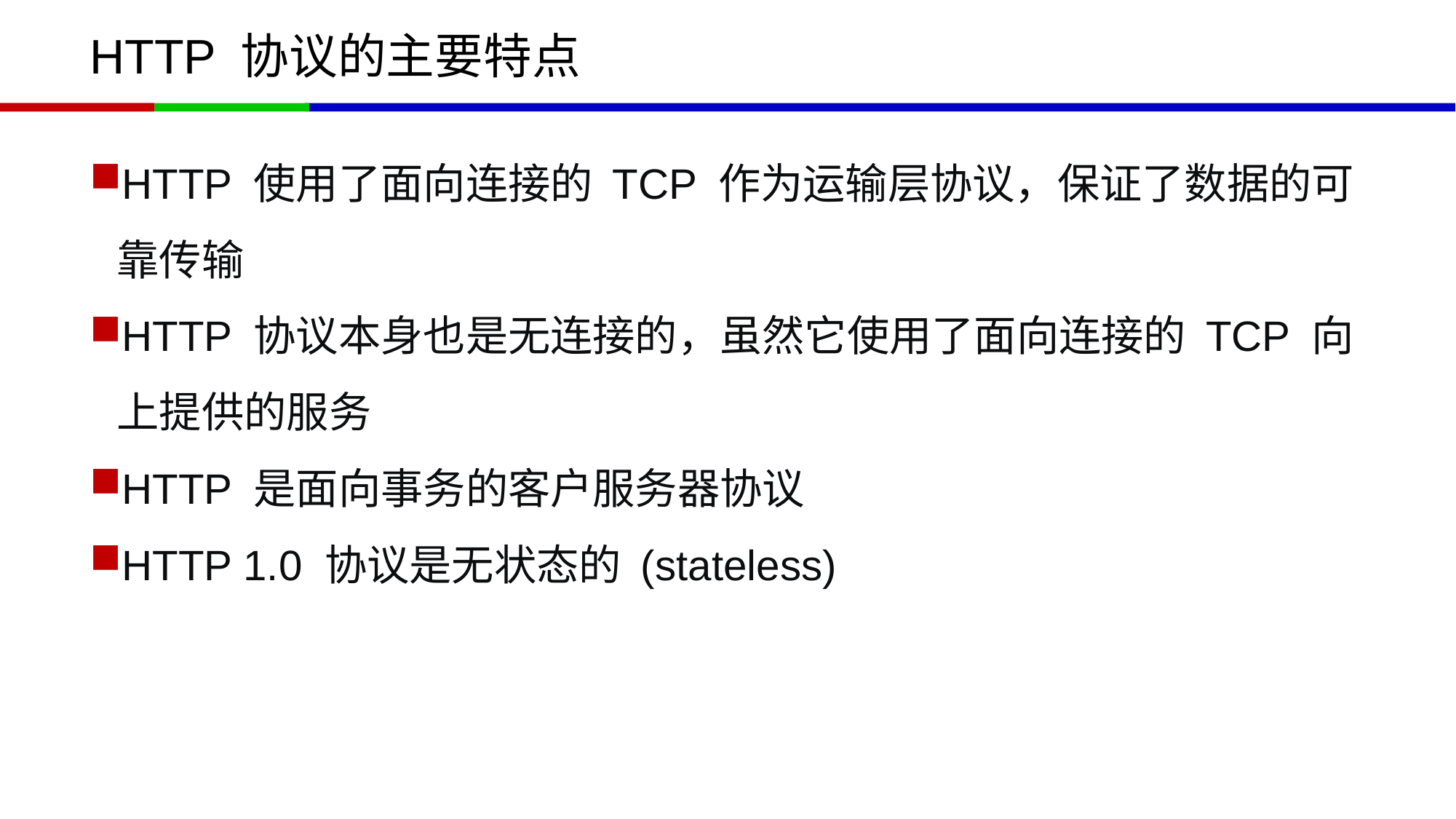

# HTTP 协议的主要特点
HTTP 使用了面向连接的 TCP 作为运输层协议，保证了数据的可靠传输
HTTP 协议本身也是无连接的，虽然它使用了面向连接的 TCP 向上提供的服务
HTTP 是面向事务的客户服务器协议
HTTP 1.0 协议是无状态的 (stateless)
138